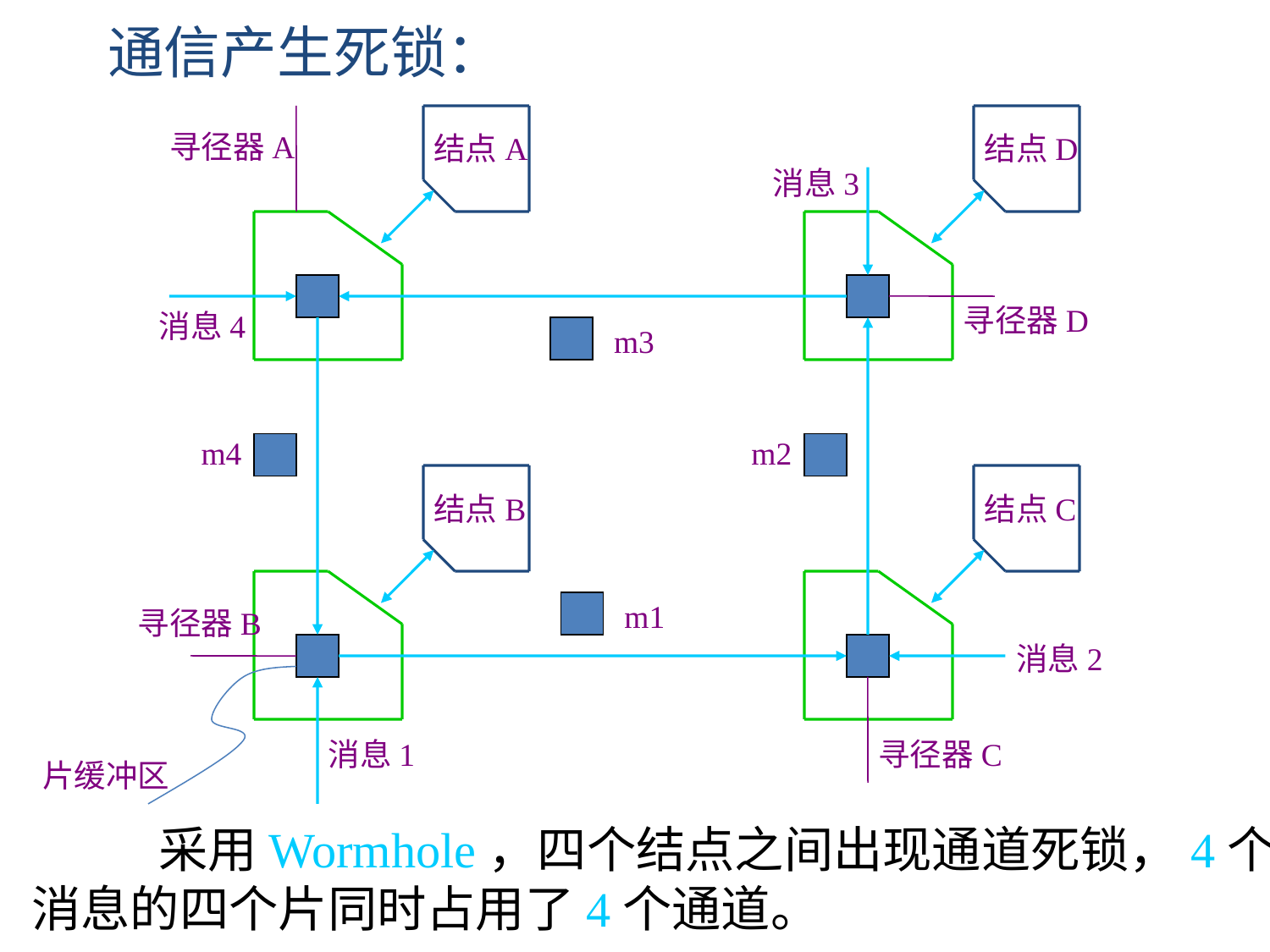

通信产生死锁：

寻径器A
结点A
结点D
消息3

寻径器D
消息4

m3

m4

m2

结点B
结点C

m1
寻径器B

消息2

消息1
寻径器C
片缓冲区
	采用Wormhole，四个结点之间出现通道死锁，4个
消息的四个片同时占用了4个通道。